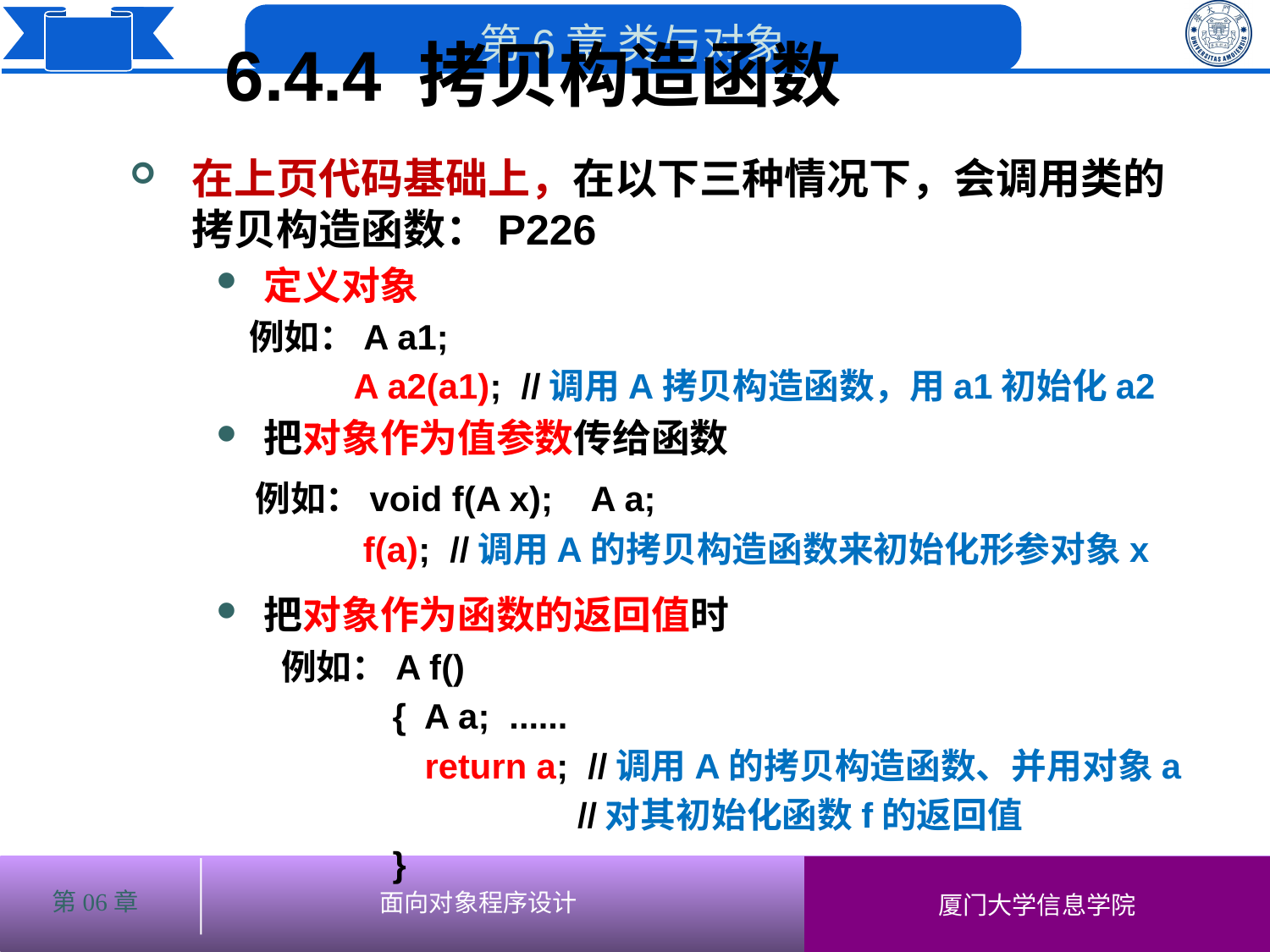

6.4.4 拷贝构造函数
在上页代码基础上，在以下三种情况下，会调用类的拷贝构造函数：P226
定义对象
   例如：A a1;
     A a2(a1);  //调用A拷贝构造函数，用a1初始化a2
把对象作为值参数传给函数
   例如：void f(A x);    A a;
      f(a);  //调用A的拷贝构造函数来初始化形参对象x
把对象作为函数的返回值时
       例如：A f()
         {  A a;  ......
	      return a;  //调用A的拷贝构造函数、并用对象a
                            //对其初始化函数f的返回值
         }
51